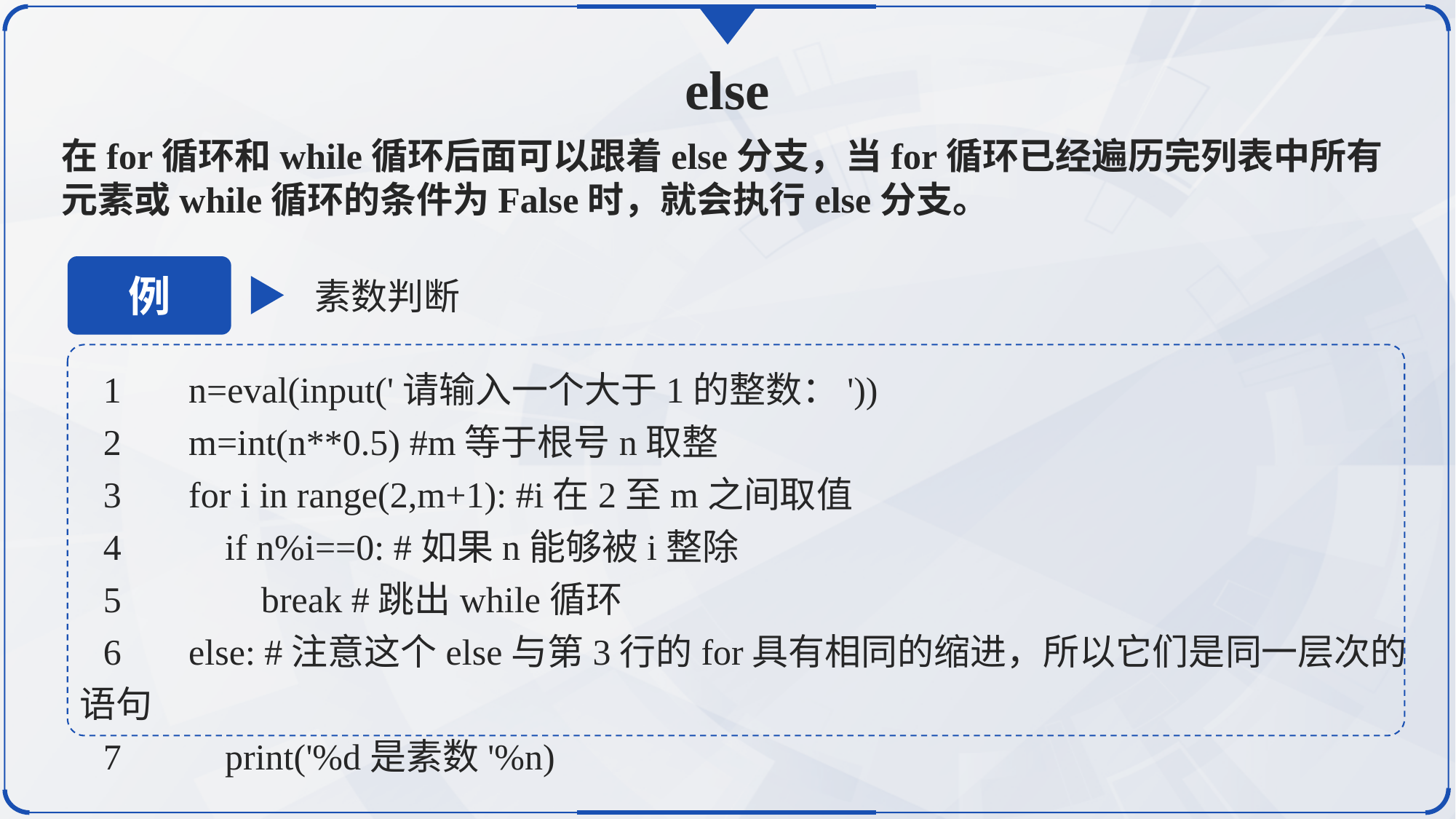

else
在for循环和while循环后面可以跟着else分支，当for循环已经遍历完列表中所有元素或while循环的条件为False时，就会执行else分支。

例
素数判断

1	n=eval(input('请输入一个大于1的整数：'))
2	m=int(n**0.5) #m等于根号n取整
3	for i in range(2,m+1): #i在2至m之间取值
4	    if n%i==0: #如果n能够被i整除
5	        break #跳出while循环
6	else: #注意这个else与第3行的for具有相同的缩进，所以它们是同一层次的语句
7	    print('%d是素数'%n)